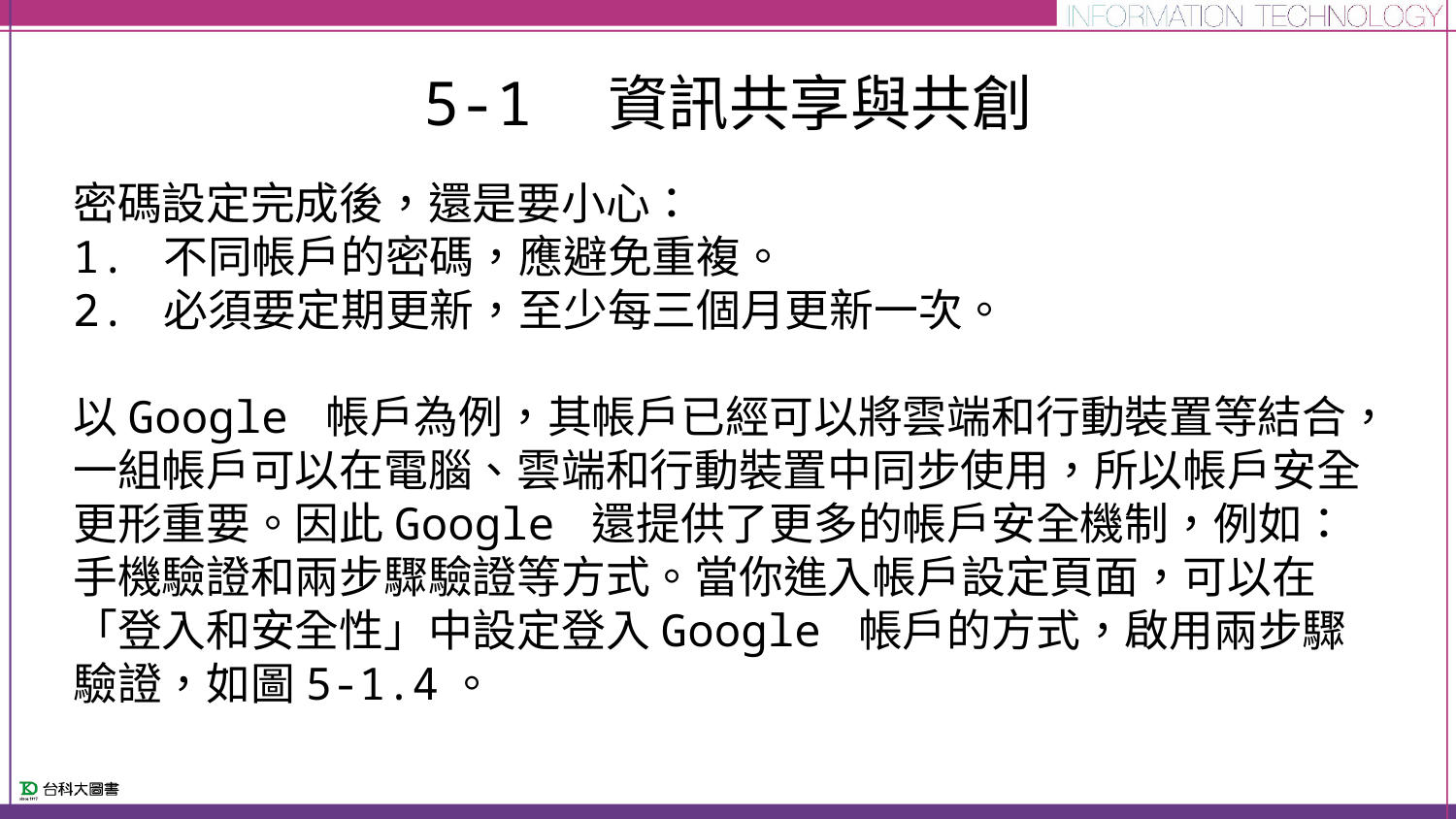

# 5-1　資訊共享與共創
密碼設定完成後，還是要小心：
1. 不同帳戶的密碼，應避免重複。
2. 必須要定期更新，至少每三個月更新一次。

以Google 帳戶為例，其帳戶已經可以將雲端和行動裝置等結合，一組帳戶可以在電腦、雲端和行動裝置中同步使用，所以帳戶安全更形重要。因此Google 還提供了更多的帳戶安全機制，例如：手機驗證和兩步驟驗證等方式。當你進入帳戶設定頁面，可以在「登入和安全性」中設定登入Google 帳戶的方式，啟用兩步驟驗證，如圖5-1.4。